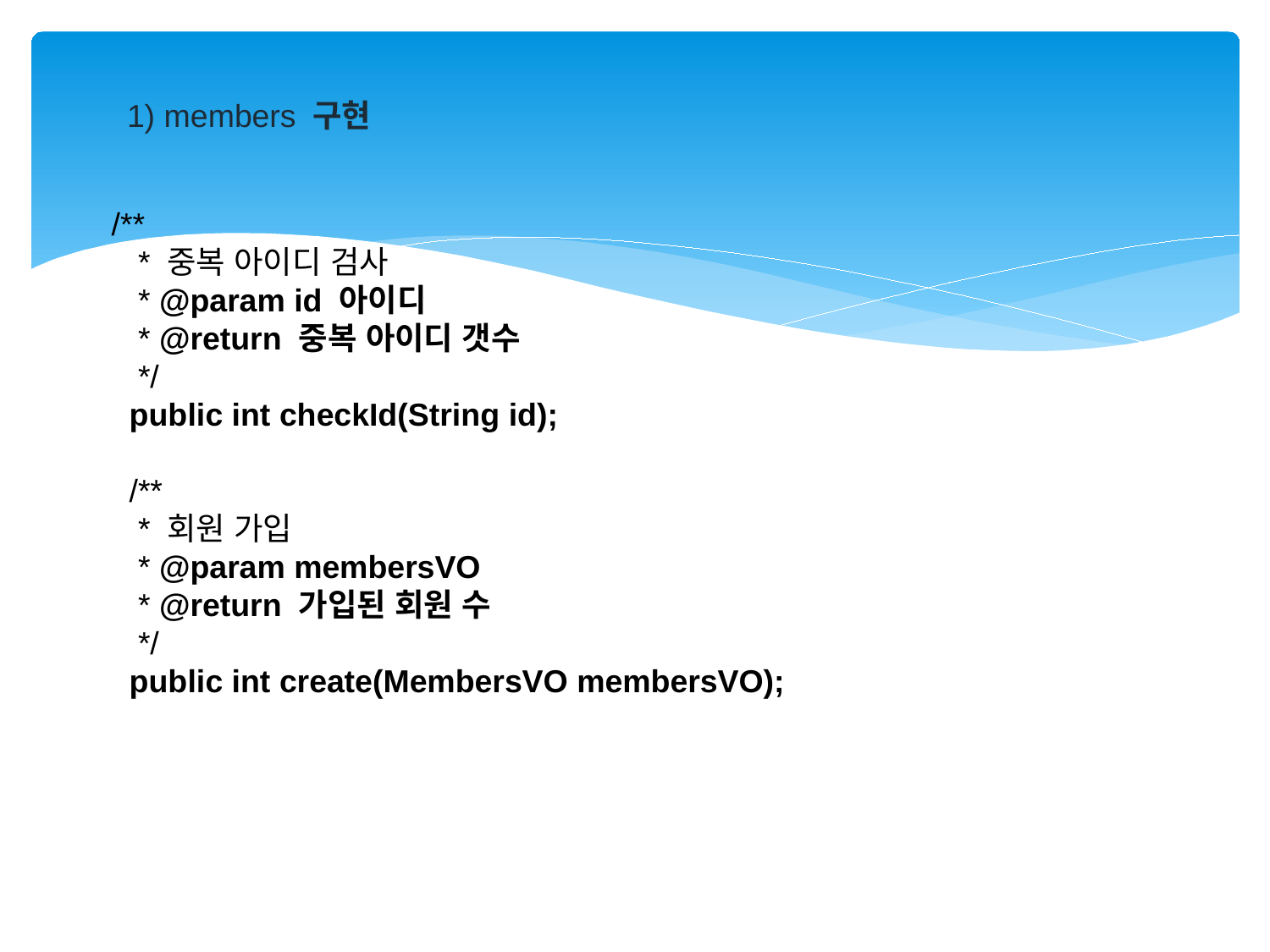

1) members 구현
/**
   * 중복 아이디 검사
   * @param id 아이디
   * @return 중복 아이디 갯수
   */
  public int checkId(String id);

  /**
   * 회원 가입
   * @param membersVO
   * @return 가입된 회원 수
   */
  public int create(MembersVO membersVO);